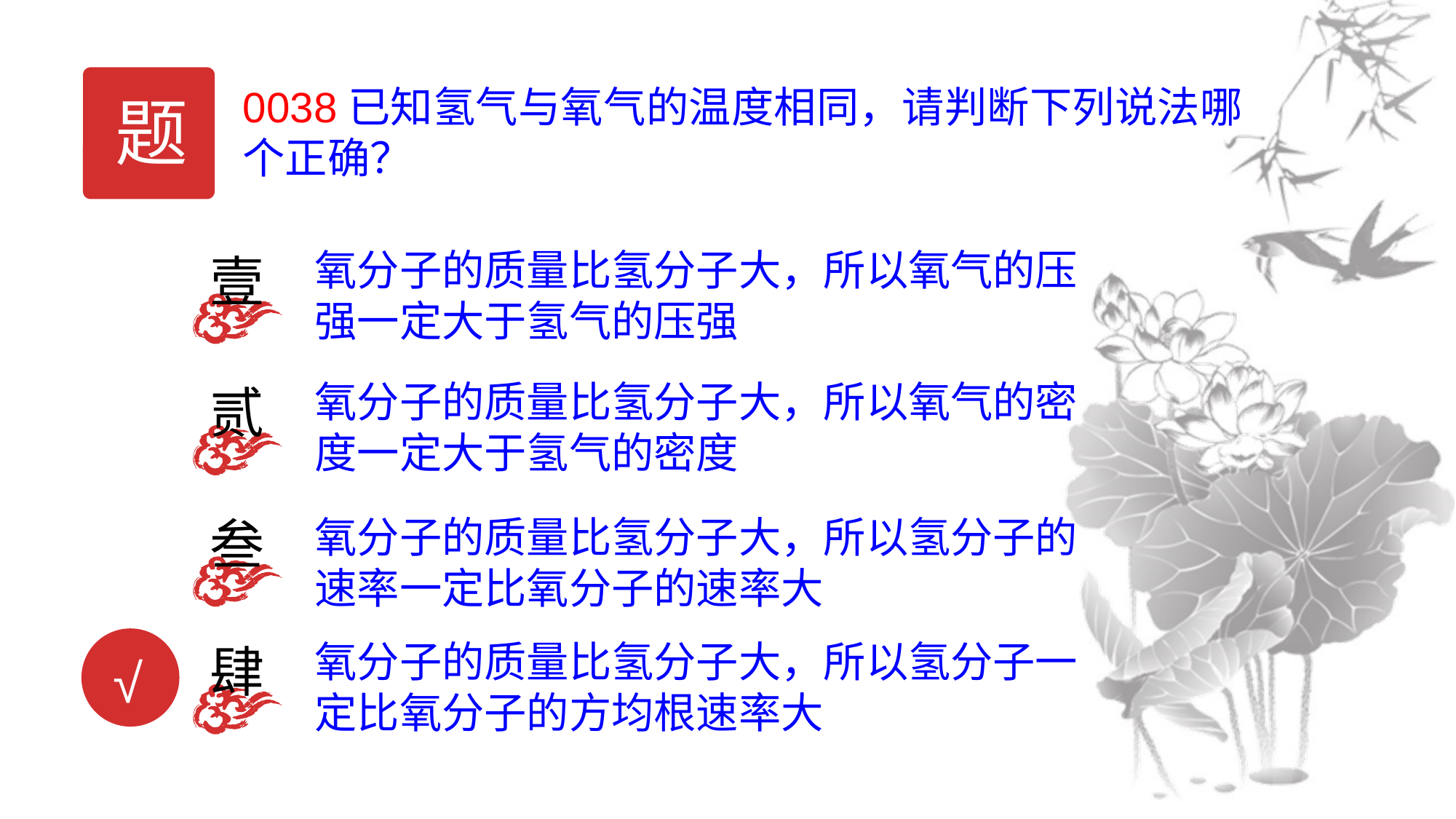

题
0038已知氢气与氧气的温度相同，请判断下列说法哪个正确？
氧分子的质量比氢分子大，所以氧气的压强一定大于氢气的压强
壹

氧分子的质量比氢分子大，所以氧气的密度一定大于氢气的密度
贰

叁

氧分子的质量比氢分子大，所以氢分子的速率一定比氧分子的速率大

√
氧分子的质量比氢分子大，所以氢分子一定比氧分子的方均根速率大
肆